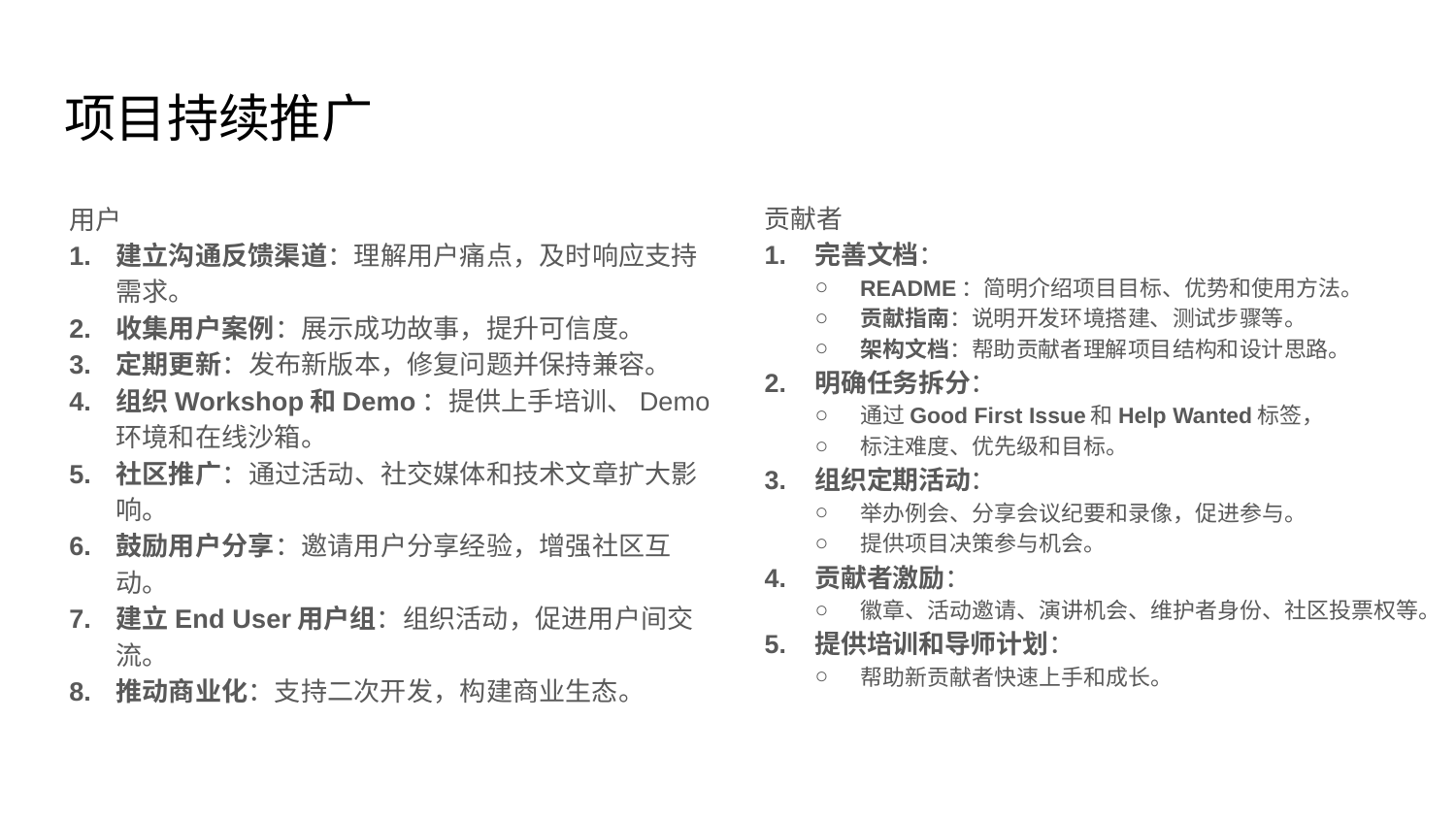

# 项目持续推广
用户
建立沟通反馈渠道：理解用户痛点，及时响应支持需求。
收集用户案例：展示成功故事，提升可信度。
定期更新：发布新版本，修复问题并保持兼容。
组织Workshop和Demo：提供上手培训、Demo环境和在线沙箱。
社区推广：通过活动、社交媒体和技术文章扩大影响。
鼓励用户分享：邀请用户分享经验，增强社区互动。
建立End User用户组：组织活动，促进用户间交流。
推动商业化：支持二次开发，构建商业生态。
贡献者
完善文档：
README：简明介绍项目目标、优势和使用方法。
贡献指南：说明开发环境搭建、测试步骤等。
架构文档：帮助贡献者理解项目结构和设计思路。
明确任务拆分：
通过Good First Issue和Help Wanted标签，
标注难度、优先级和目标。
组织定期活动：
举办例会、分享会议纪要和录像，促进参与。
提供项目决策参与机会。
贡献者激励：
徽章、活动邀请、演讲机会、维护者身份、社区投票权等。
提供培训和导师计划：
帮助新贡献者快速上手和成长。